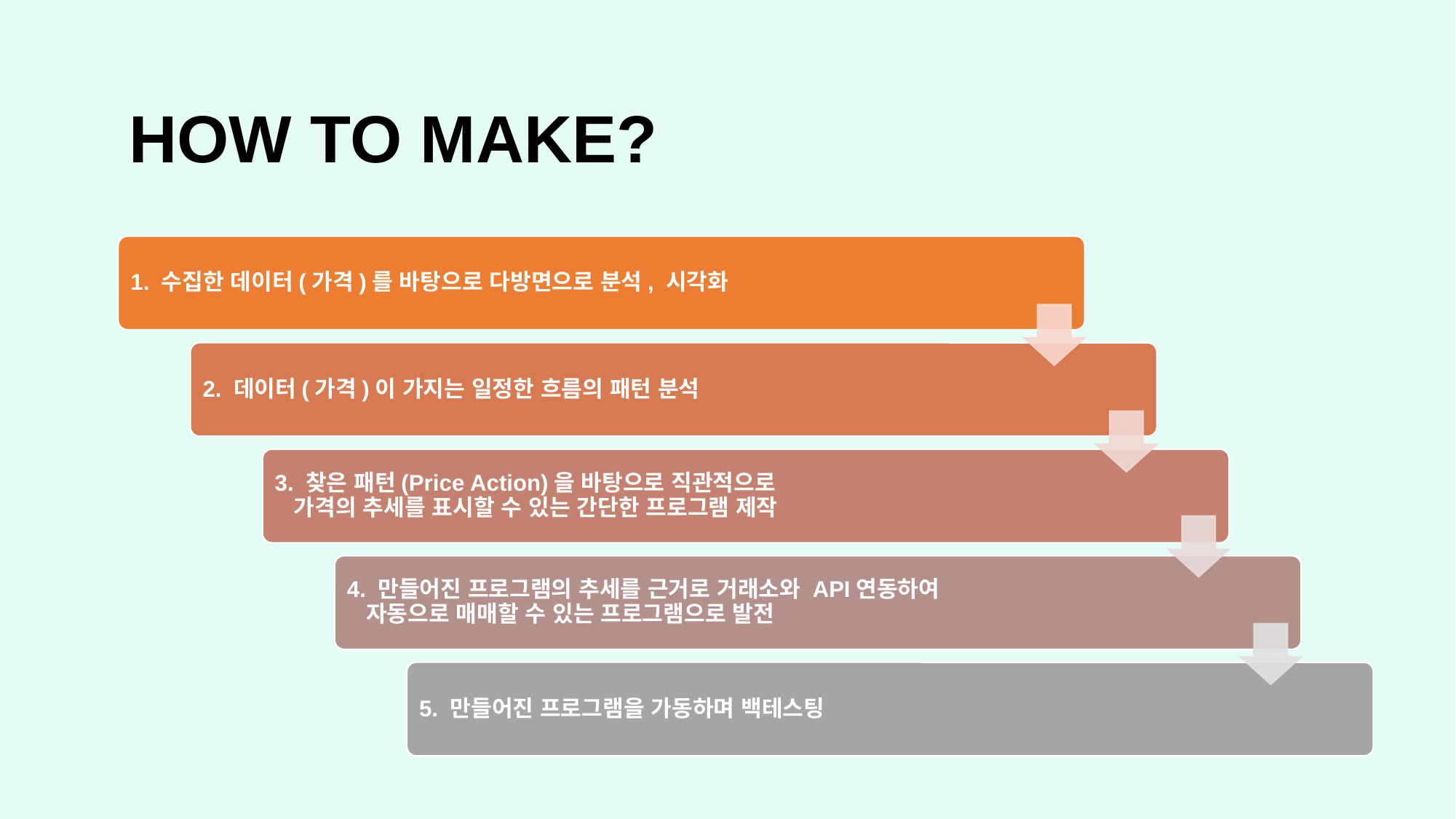

HOW TO MAKE?
1. 수집한 데이터(가격)를 바탕으로 다방면으로 분석, 시각화
2. 데이터(가격)이 가지는 일정한 흐름의 패턴 분석
3. 찾은 패턴(Price Action)을 바탕으로 직관적으로
   가격의 추세를 표시할 수 있는 간단한 프로그램 제작
4. 만들어진 프로그램의 추세를 근거로 거래소와 API연동하여
   자동으로 매매할 수 있는 프로그램으로 발전
5. 만들어진 프로그램을 가동하며 백테스팅